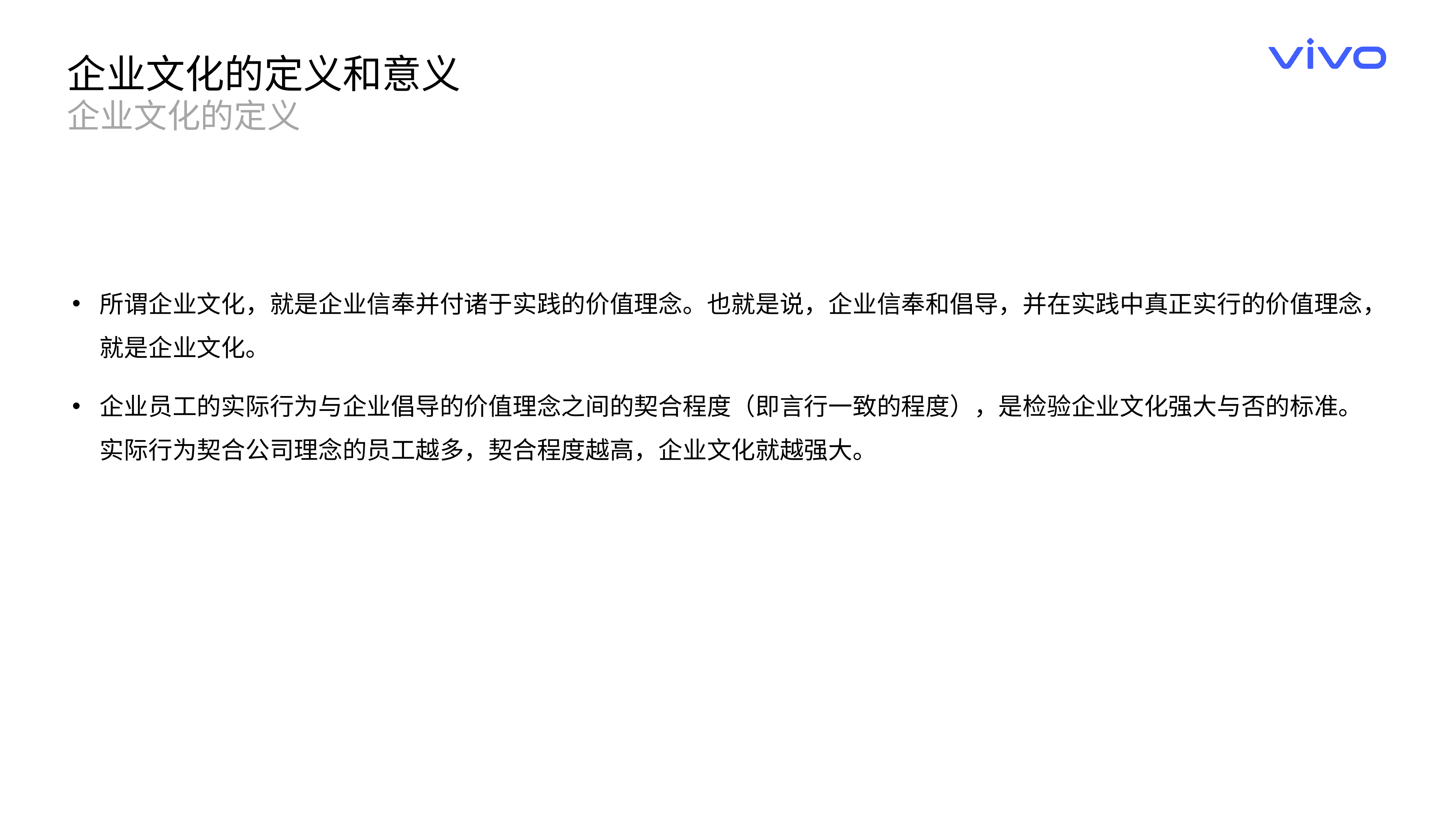

企业文化的定义和意义
企业文化的定义
所谓企业文化，就是企业信奉并付诸于实践的价值理念。也就是说，企业信奉和倡导，并在实践中真正实行的价值理念，就是企业文化。
企业员工的实际行为与企业倡导的价值理念之间的契合程度（即言行一致的程度），是检验企业文化强大与否的标准。实际行为契合公司理念的员工越多，契合程度越高，企业文化就越强大。